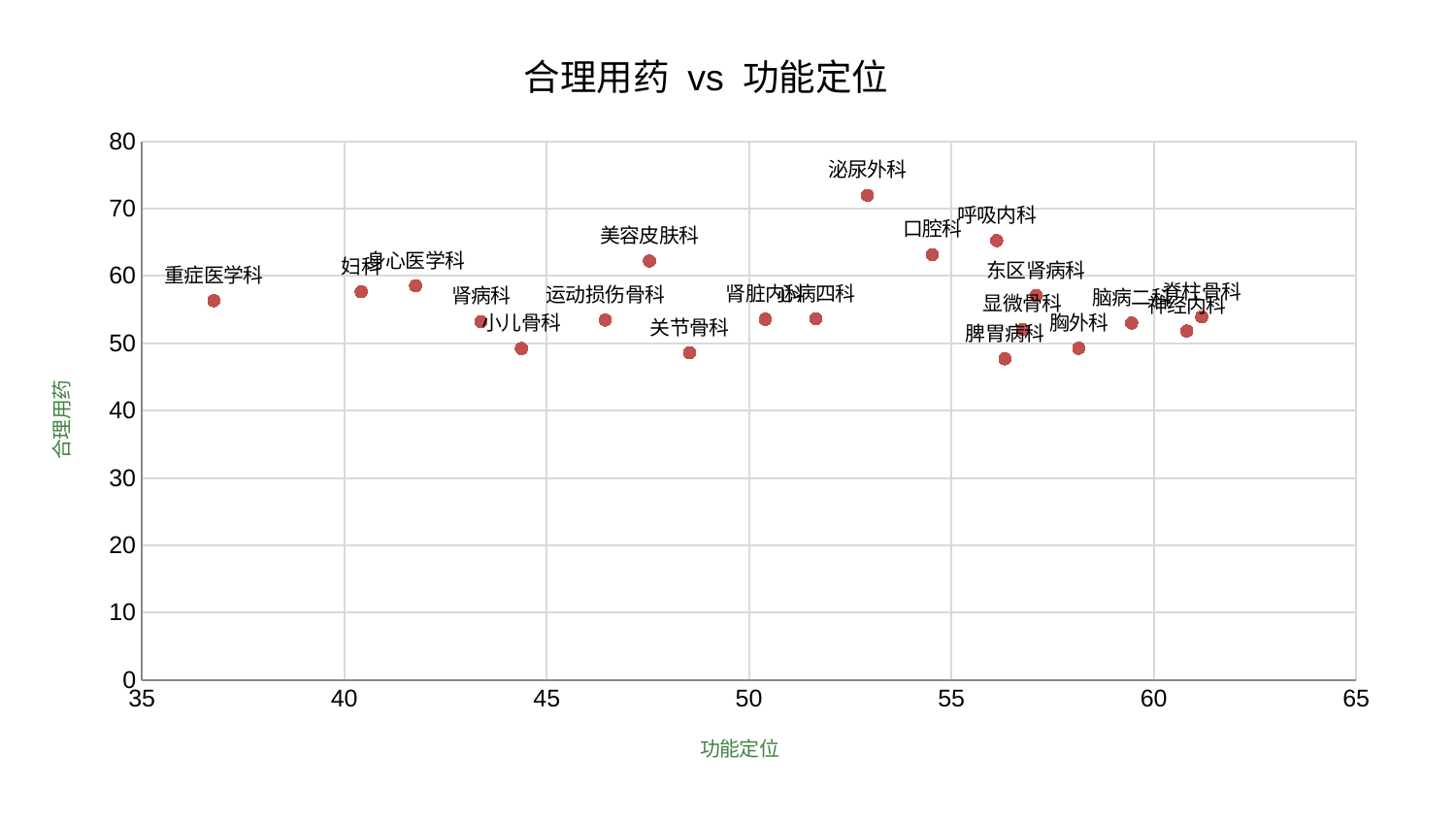

### Chart: 合理用药 vs 功能定位

| Category | 合理用药 |
|---|---|
204